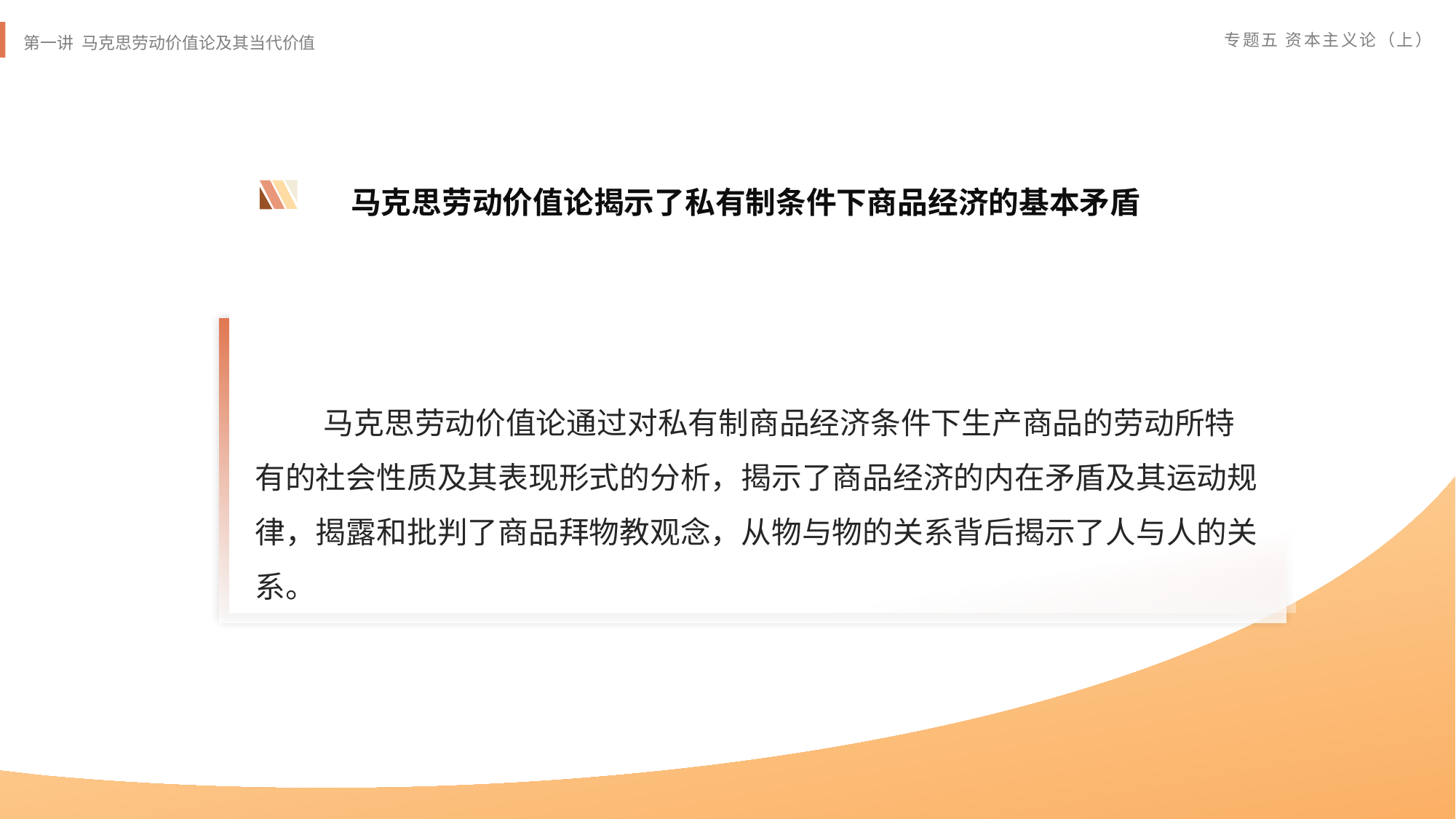

马克思劳动价值论揭示了私有制条件下商品经济的基本矛盾

古典
 马克思劳动价值论通过对私有制商品经济条件下生产商品的劳动所特有的社会性质及其表现形式的分析，揭示了商品经济的内在矛盾及其运动规律，揭露和批判了商品拜物教观念，从物与物的关系背后揭示了人与人的关系。